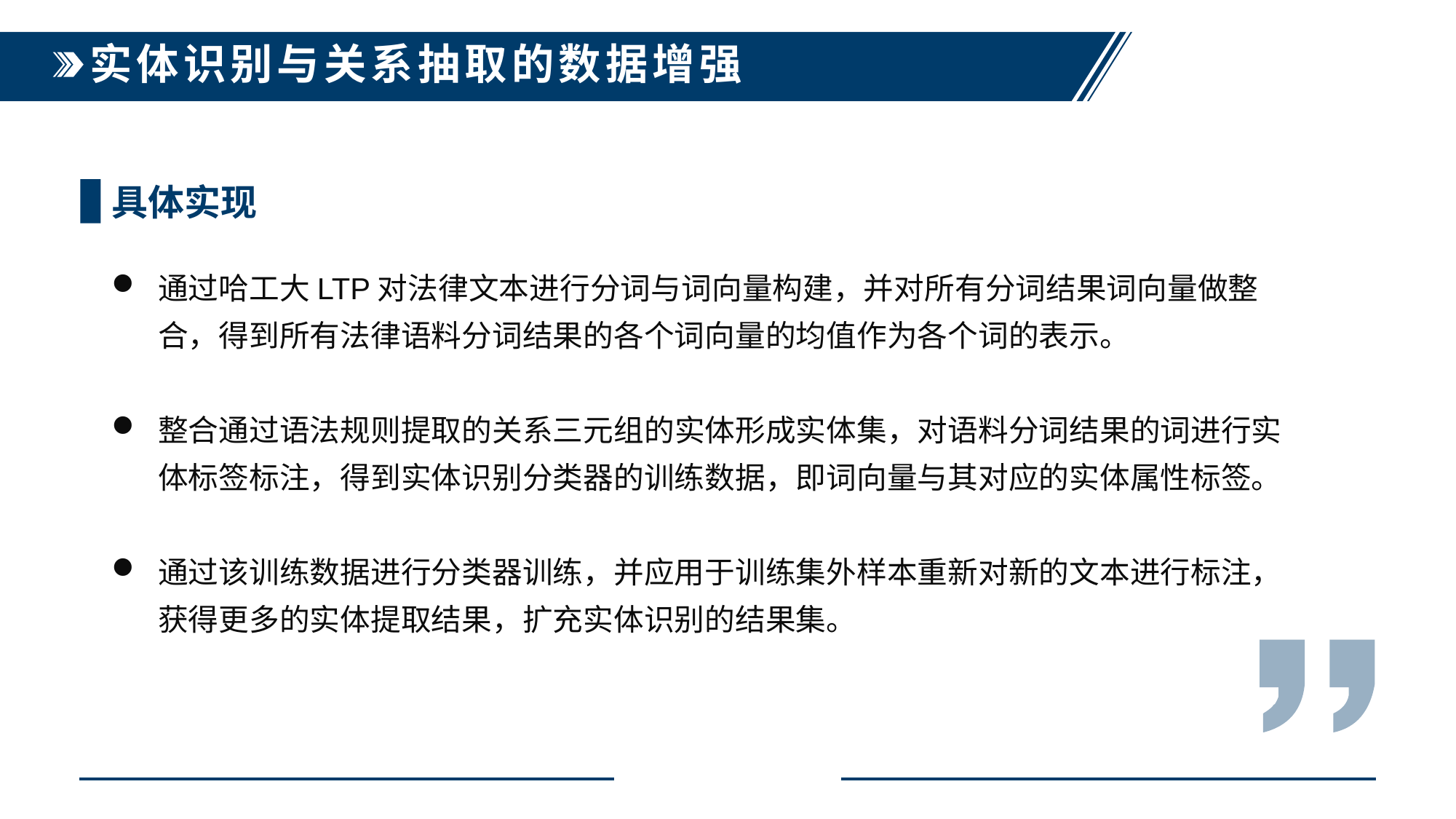

实体识别与关系抽取的数据增强
具体实现
通过哈工大LTP对法律文本进行分词与词向量构建，并对所有分词结果词向量做整合，得到所有法律语料分词结果的各个词向量的均值作为各个词的表示。

整合通过语法规则提取的关系三元组的实体形成实体集，对语料分词结果的词进行实体标签标注，得到实体识别分类器的训练数据，即词向量与其对应的实体属性标签。

通过该训练数据进行分类器训练，并应用于训练集外样本重新对新的文本进行标注，获得更多的实体提取结果，扩充实体识别的结果集。